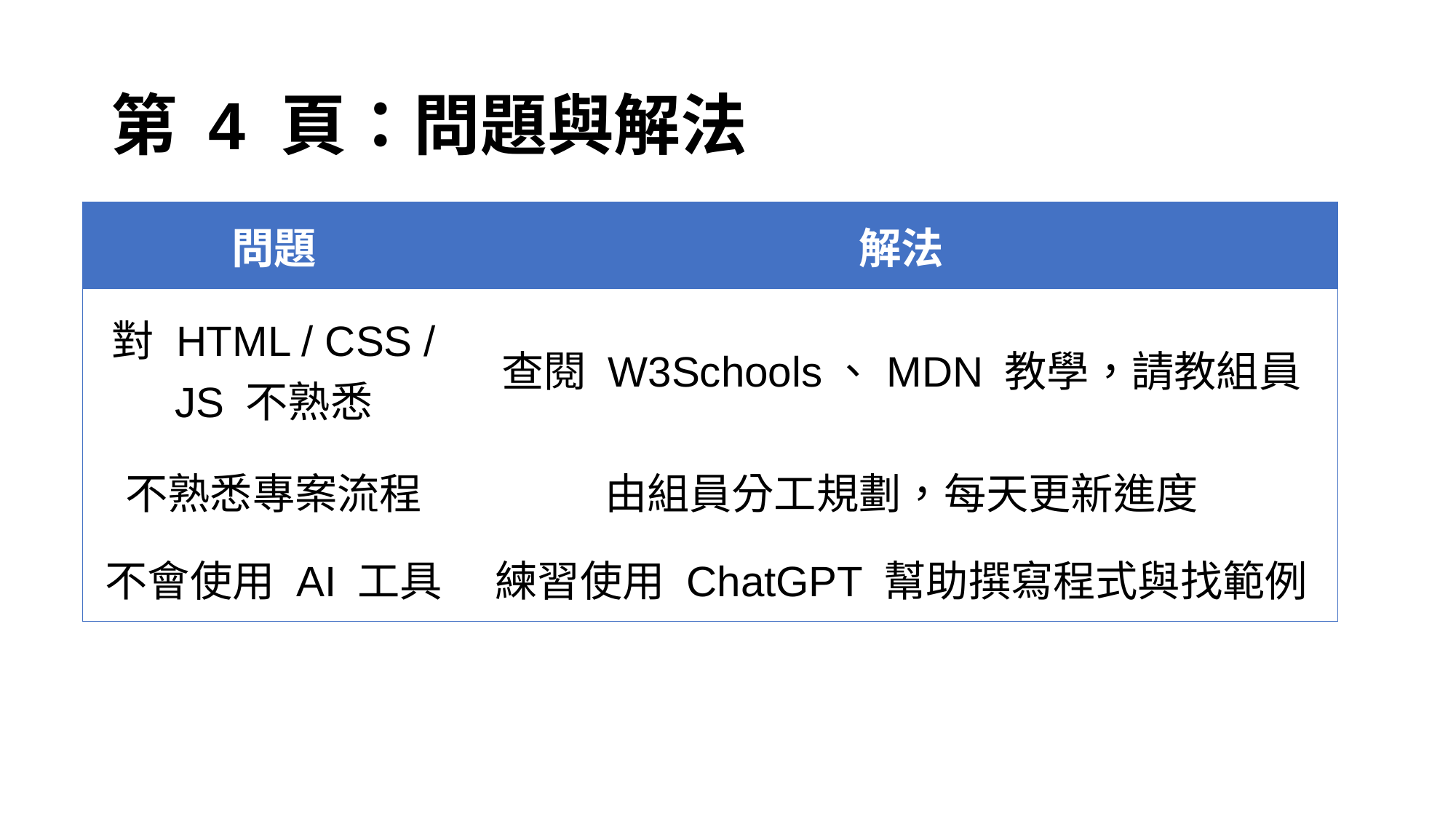

# 第 4 頁：問題與解法
| 問題 | 解法 |
| --- | --- |
| 對 HTML / CSS / JS 不熟悉 | 查閱 W3Schools、MDN 教學，請教組員 |
| 不熟悉專案流程 | 由組員分工規劃，每天更新進度 |
| 不會使用 AI 工具 | 練習使用 ChatGPT 幫助撰寫程式與找範例 |